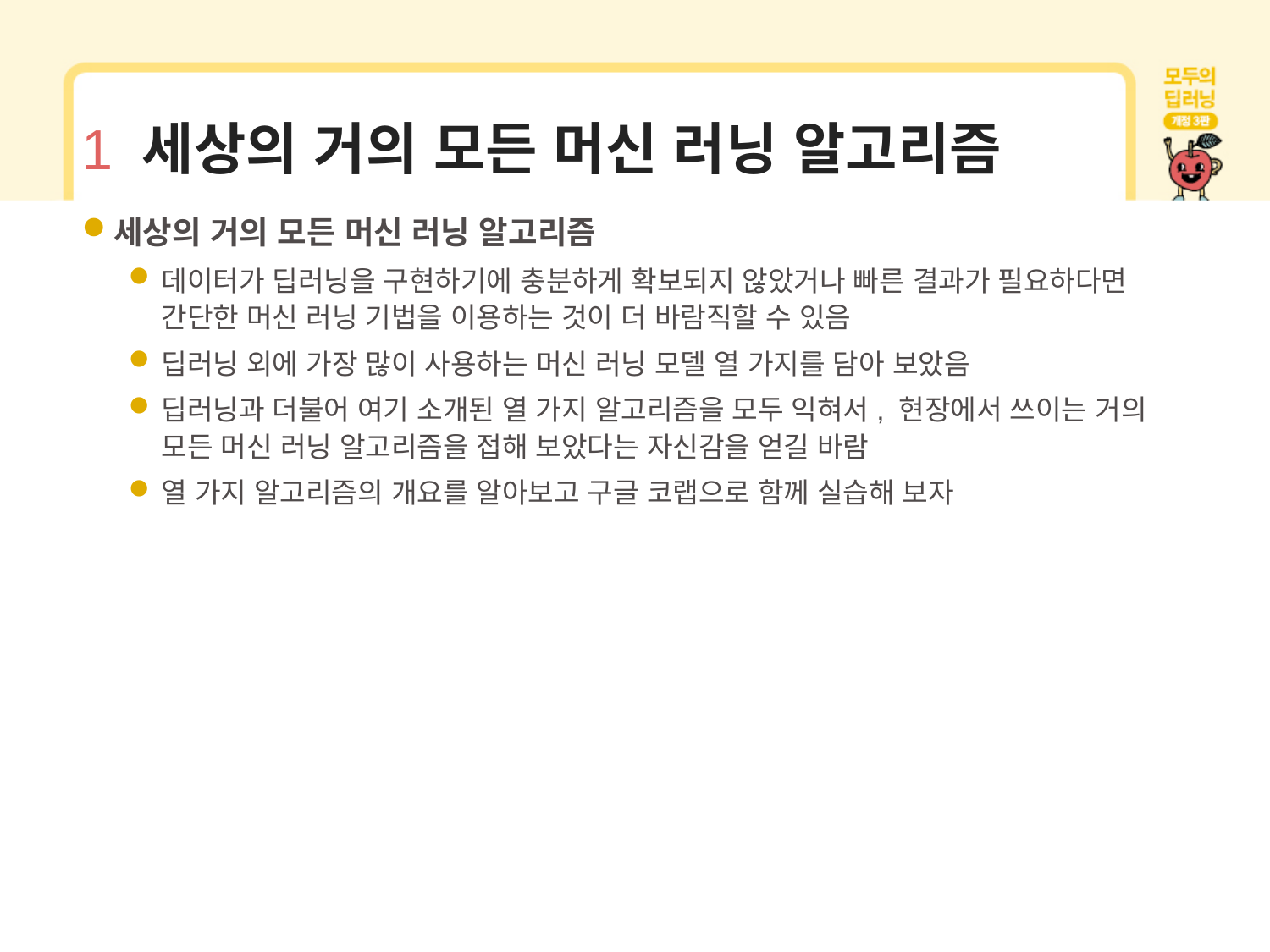

# 1 세상의 거의 모든 머신 러닝 알고리즘
세상의 거의 모든 머신 러닝 알고리즘
데이터가 딥러닝을 구현하기에 충분하게 확보되지 않았거나 빠른 결과가 필요하다면 간단한 머신 러닝 기법을 이용하는 것이 더 바람직할 수 있음
딥러닝 외에 가장 많이 사용하는 머신 러닝 모델 열 가지를 담아 보았음
딥러닝과 더불어 여기 소개된 열 가지 알고리즘을 모두 익혀서, 현장에서 쓰이는 거의 모든 머신 러닝 알고리즘을 접해 보았다는 자신감을 얻길 바람
열 가지 알고리즘의 개요를 알아보고 구글 코랩으로 함께 실습해 보자